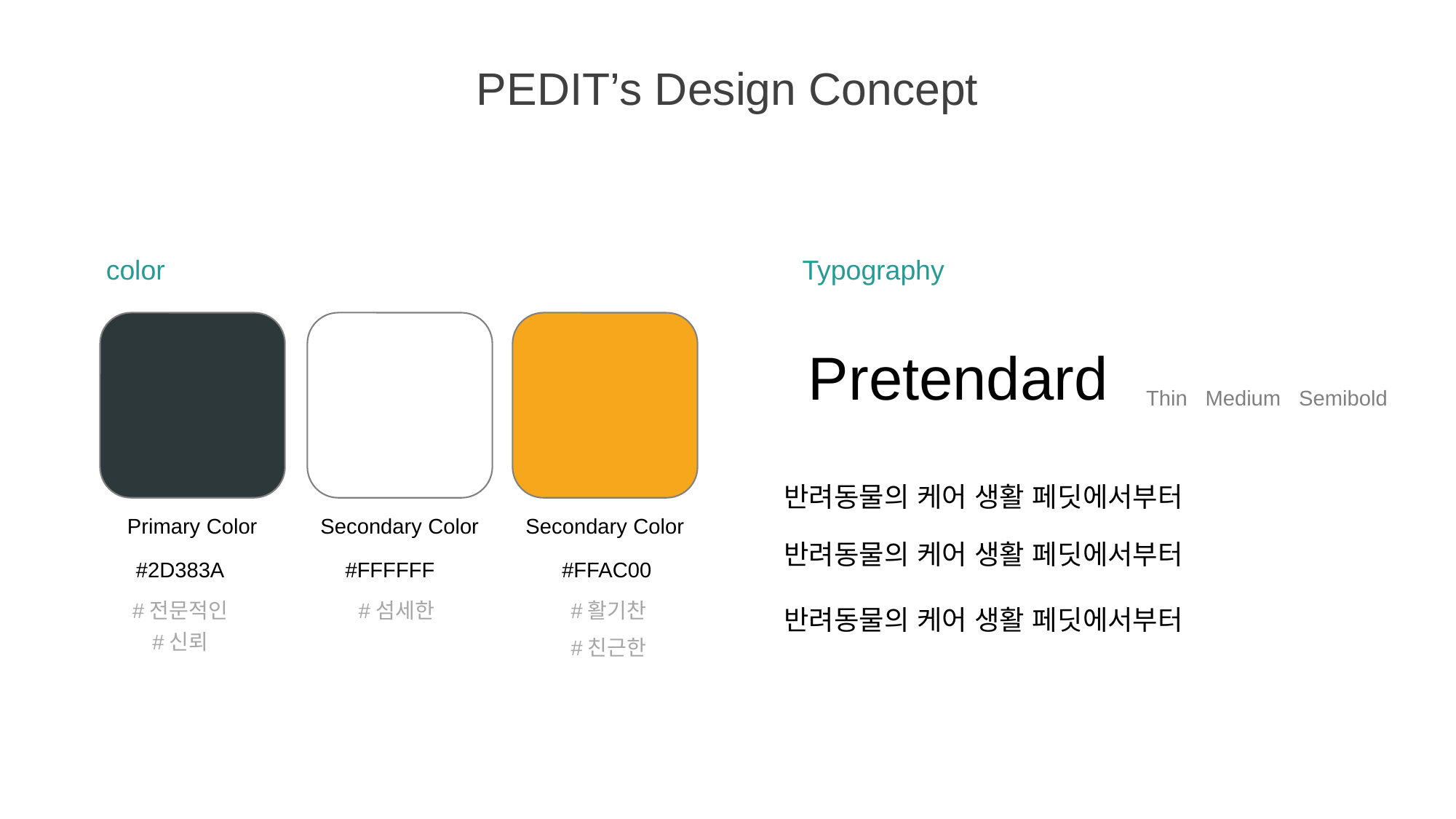

# PEDIT’s Design Concept
color
Typography

Pretendard
Thin   Medium   Semibold
반려동물의 케어 생활 페딧에서부터
반려동물의 케어 생활 페딧에서부터
반려동물의 케어 생활 페딧에서부터
Primary Color
Secondary Color
Secondary Color
#2D383A
#FFFFFF
#FFAC00
#전문적인
#섬세한
#활기찬
#신뢰
#친근한